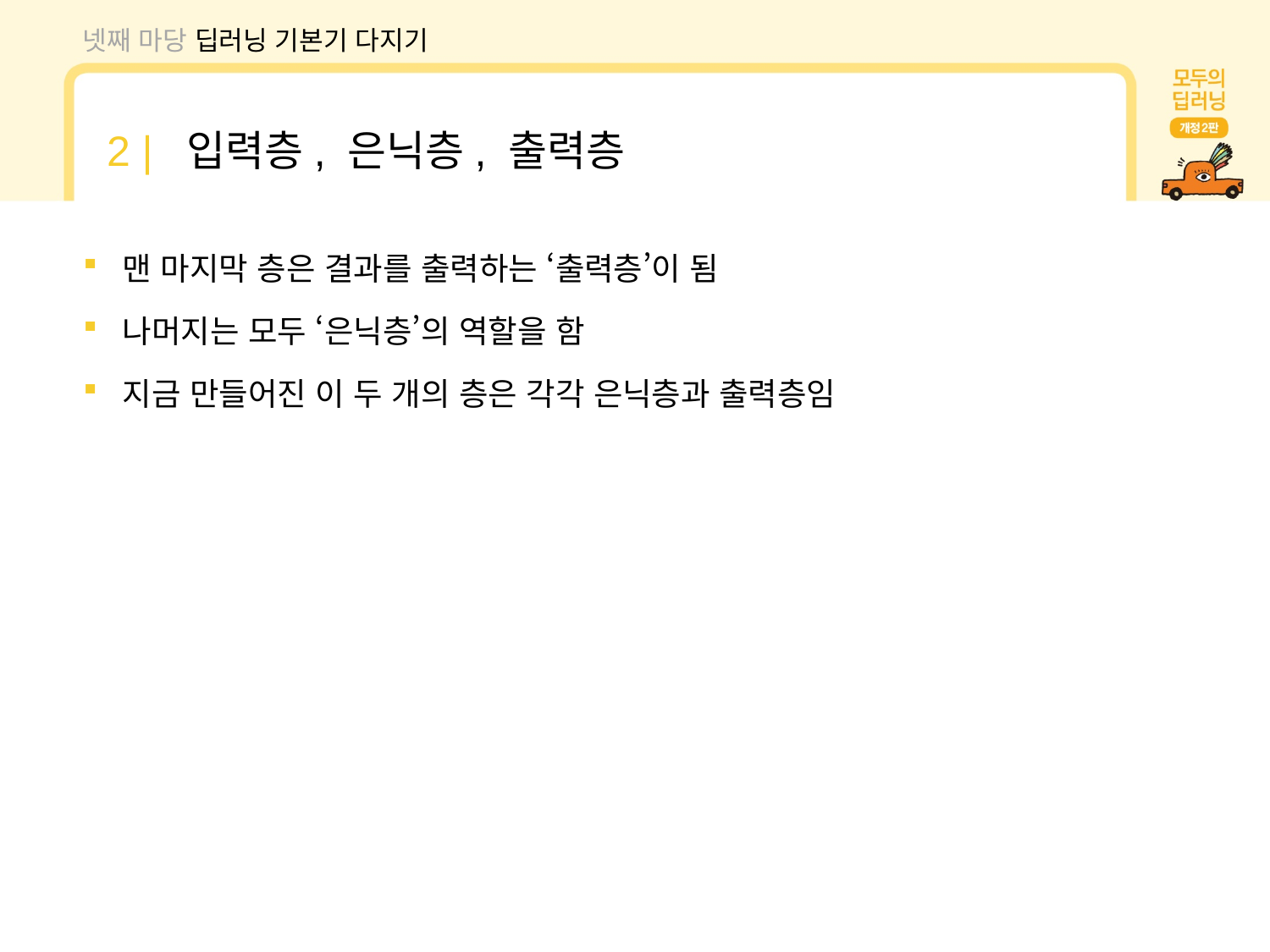

넷째 마당 딥러닝 기본기 다지기
2 |  입력층, 은닉층, 출력층
맨 마지막 층은 결과를 출력하는 ‘출력층’이 됨
나머지는 모두 ‘은닉층’의 역할을 함
지금 만들어진 이 두 개의 층은 각각 은닉층과 출력층임